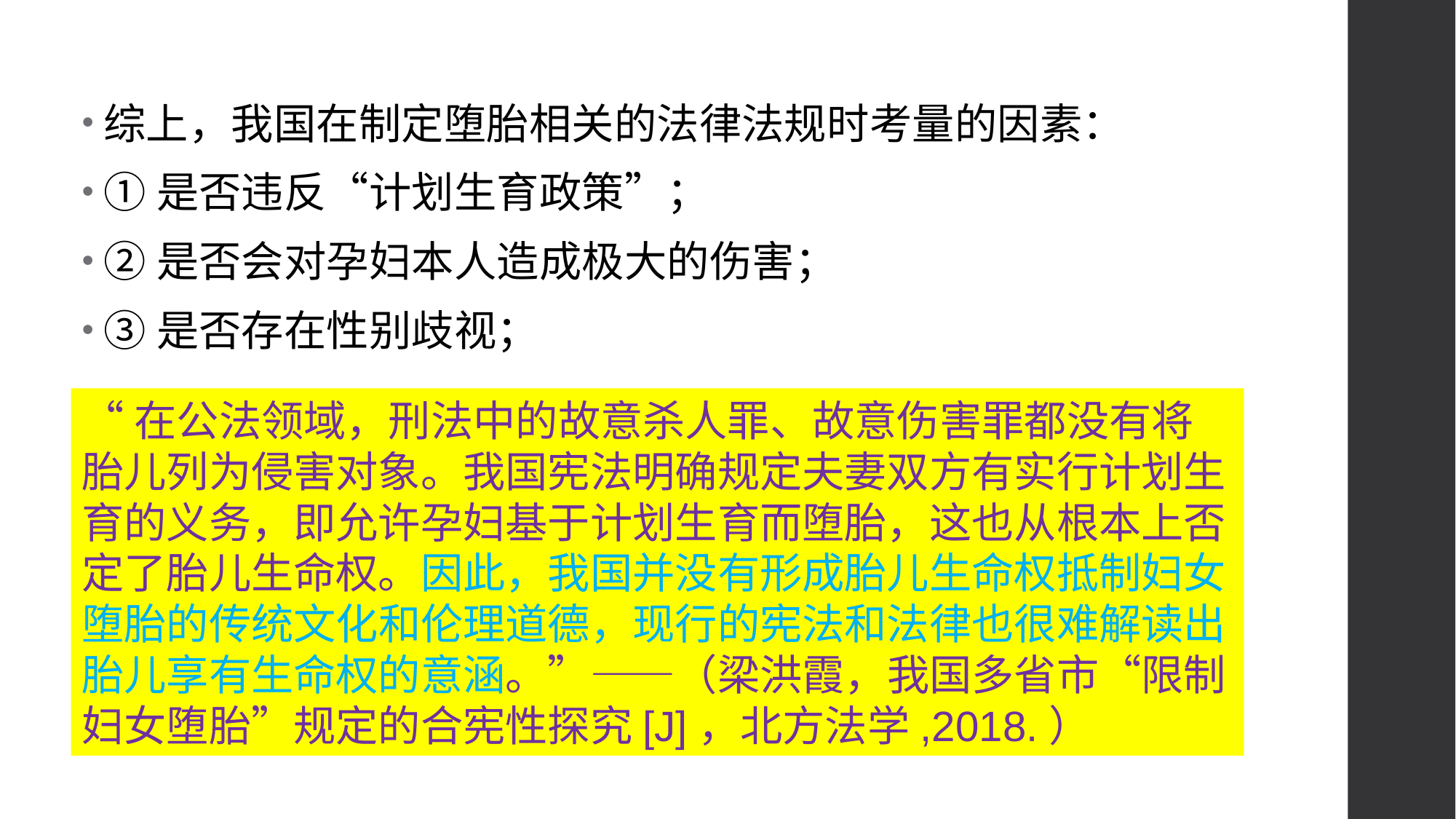

综上，我国在制定堕胎相关的法律法规时考量的因素：
①是否违反“计划生育政策”；
②是否会对孕妇本人造成极大的伤害；
③是否存在性别歧视；

“在公法领域，刑法中的故意杀人罪、故意伤害罪都没有将胎儿列为侵害对象。我国宪法明确规定夫妻双方有实行计划生育的义务，即允许孕妇基于计划生育而堕胎，这也从根本上否定了胎儿生命权。因此，我国并没有形成胎儿生命权抵制妇女堕胎的传统文化和伦理道德，现行的宪法和法律也很难解读出胎儿享有生命权的意涵。”——（梁洪霞，我国多省市“限制妇女堕胎”规定的合宪性探究[J]，北方法学,2018.）